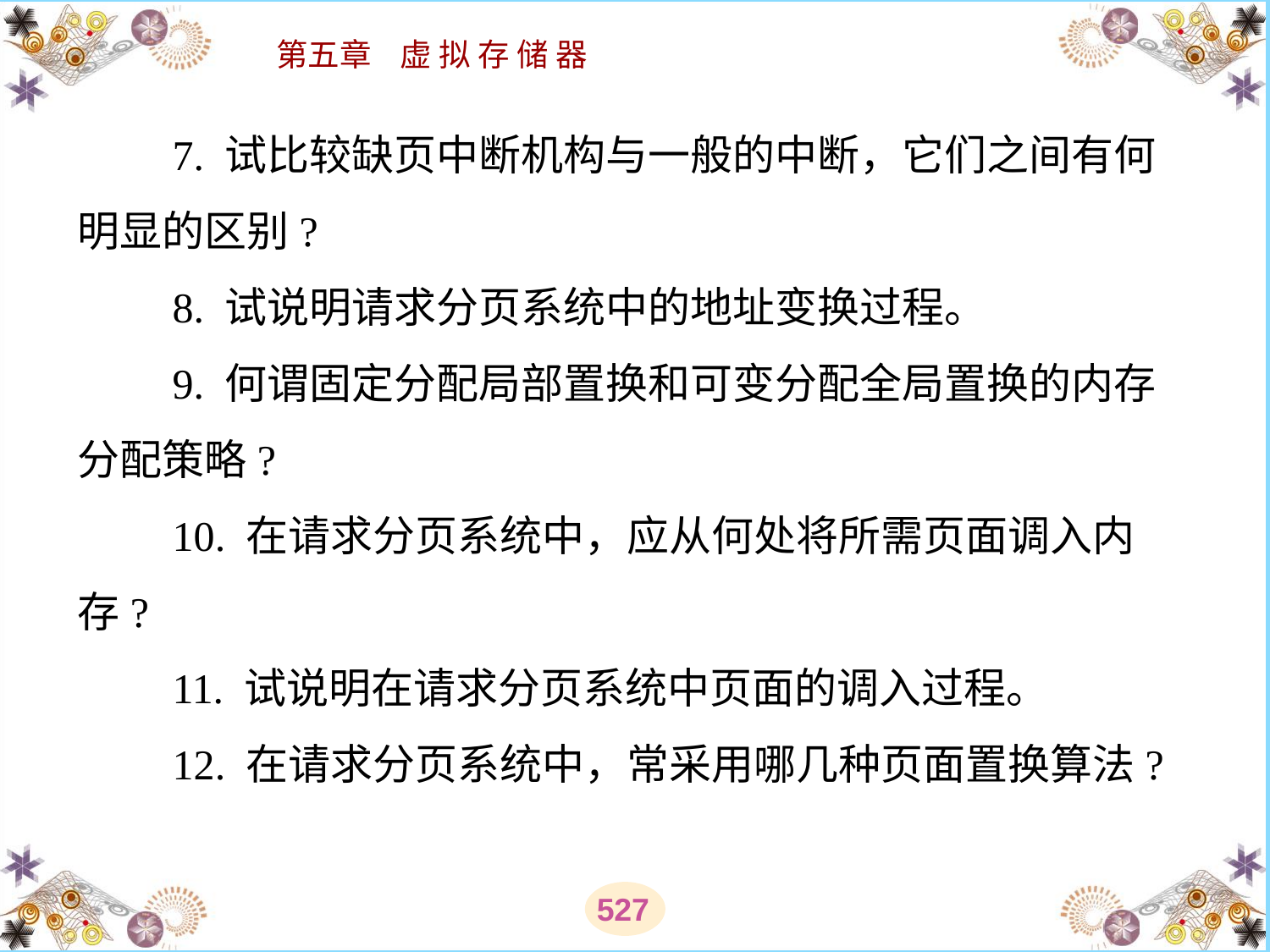

# 7. 试比较缺页中断机构与一般的中断，它们之间有何明显的区别? 　　8. 试说明请求分页系统中的地址变换过程。 　　9. 何谓固定分配局部置换和可变分配全局置换的内存分配策略? 　　10. 在请求分页系统中，应从何处将所需页面调入内存? 　　11. 试说明在请求分页系统中页面的调入过程。 　　12. 在请求分页系统中，常采用哪几种页面置换算法?